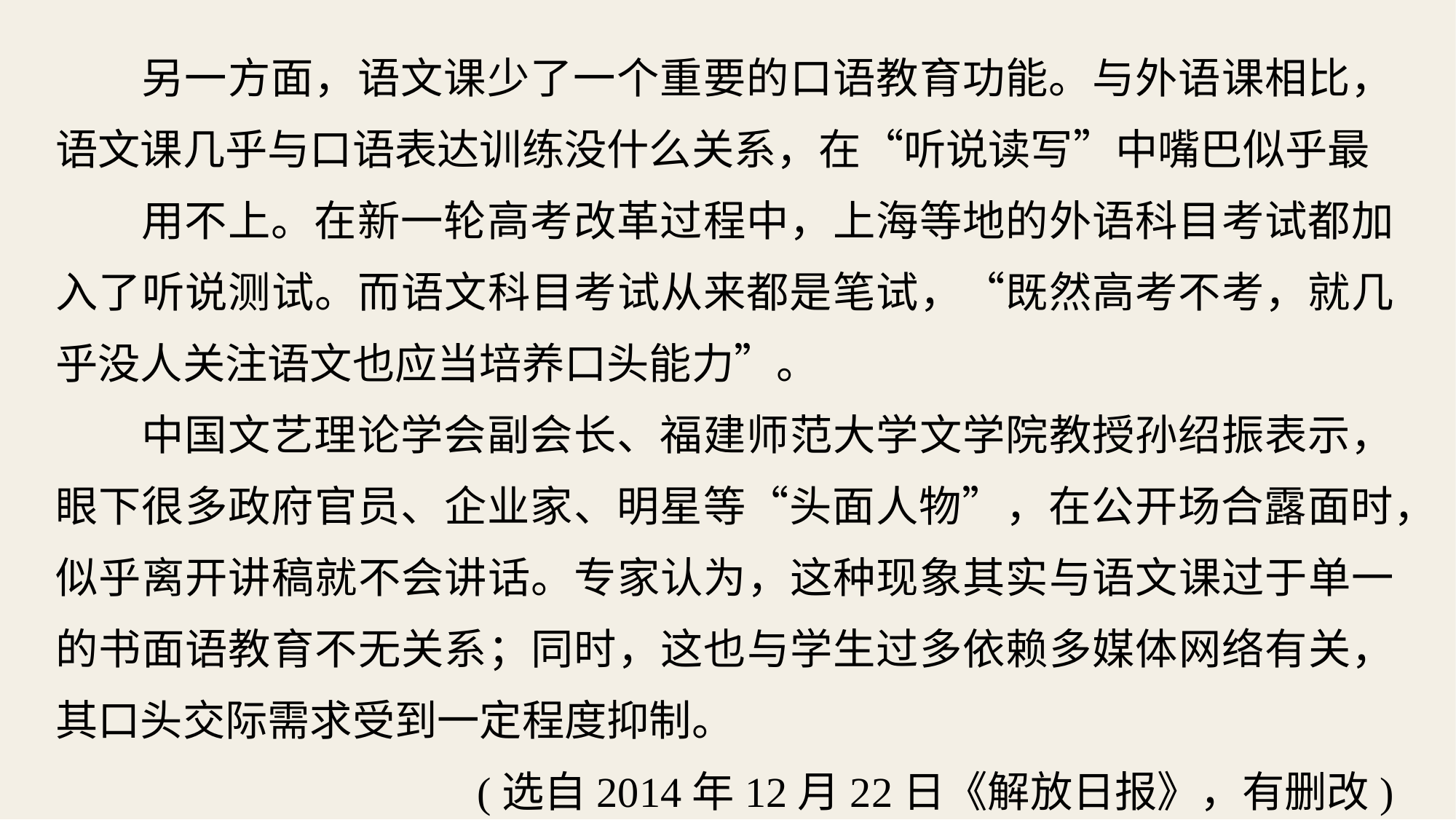

另一方面，语文课少了一个重要的口语教育功能。与外语课相比，语文课几乎与口语表达训练没什么关系，在“听说读写”中嘴巴似乎最
用不上。在新一轮高考改革过程中，上海等地的外语科目考试都加入了听说测试。而语文科目考试从来都是笔试，“既然高考不考，就几乎没人关注语文也应当培养口头能力”。
中国文艺理论学会副会长、福建师范大学文学院教授孙绍振表示，眼下很多政府官员、企业家、明星等“头面人物”，在公开场合露面时，似乎离开讲稿就不会讲话。专家认为，这种现象其实与语文课过于单一的书面语教育不无关系；同时，这也与学生过多依赖多媒体网络有关，其口头交际需求受到一定程度抑制。
(选自2014年12月22日《解放日报》，有删改)